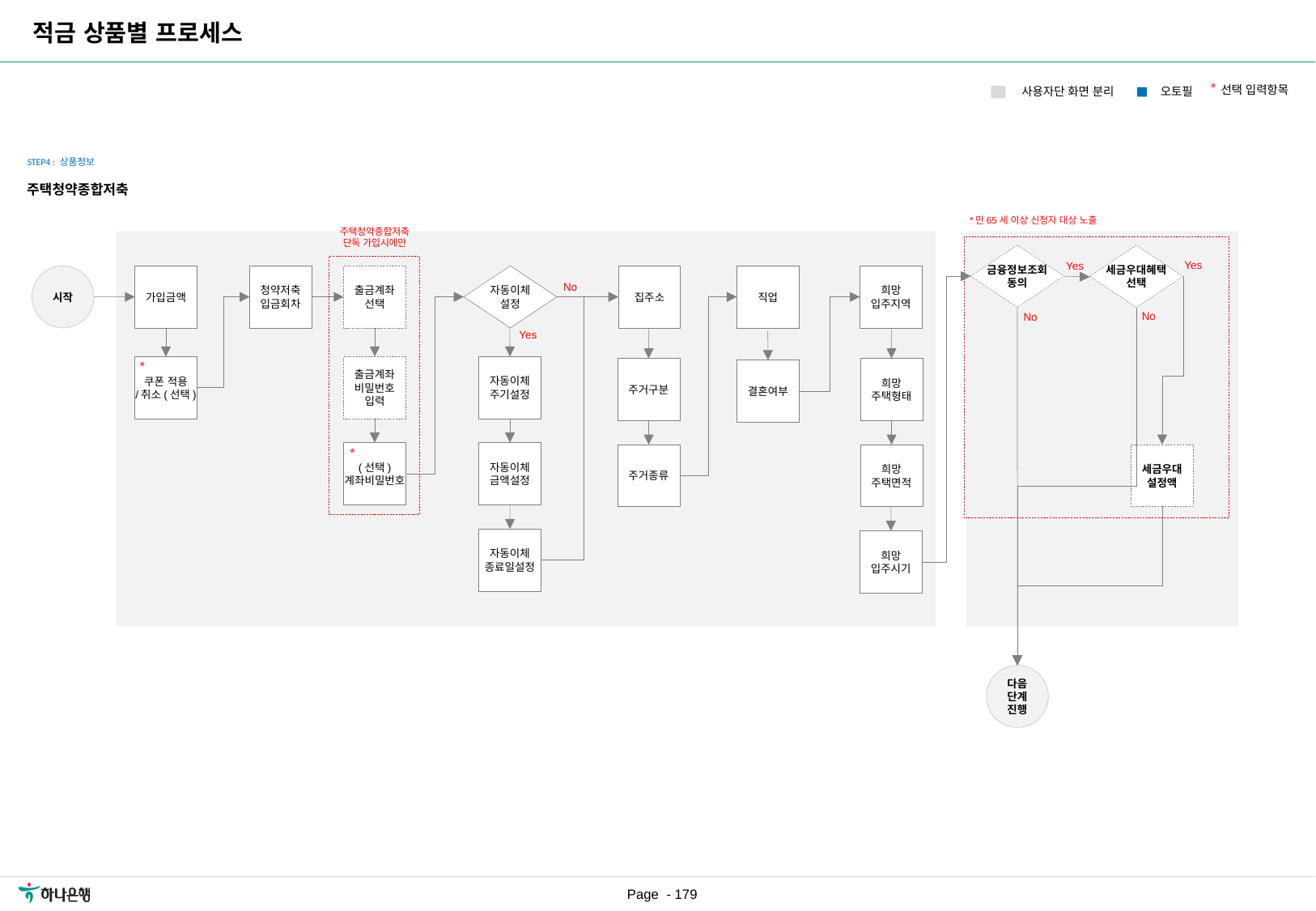

| 요구사항ID |
| --- |
| REQ\_URR\_019 |
| REQ\_URR\_024 |
|  |
|  |
|  |
|  |
|  |
적금 상품별 프로세스
*선택 입력항목
오토필
사용자단 화면 분리

STEP4 : 상품정보
주택청약종합저축
*만65세 이상 신청자 대상 노출
주택청약종합저축
단독 가입시에만

금융정보조회
동의
세금우대혜택
선택
Yes
Yes

시작
가입금액
청약저축
입금회차
출금계좌
선택
자동이체
설정
집주소
직업
희망
입주지역
No
No
No
Yes
*
자동이체
주기설정
쿠폰 적용
/취소(선택)
출금계좌
비밀번호
입력
주거구분
희망
주택형태
결혼여부
*
(선택)
계좌비밀번호
자동이체
금액설정
주거종류
희망
주택면적
세금우대
설정액
자동이체
종료일설정
희망
입주시기
다음
단계
진행